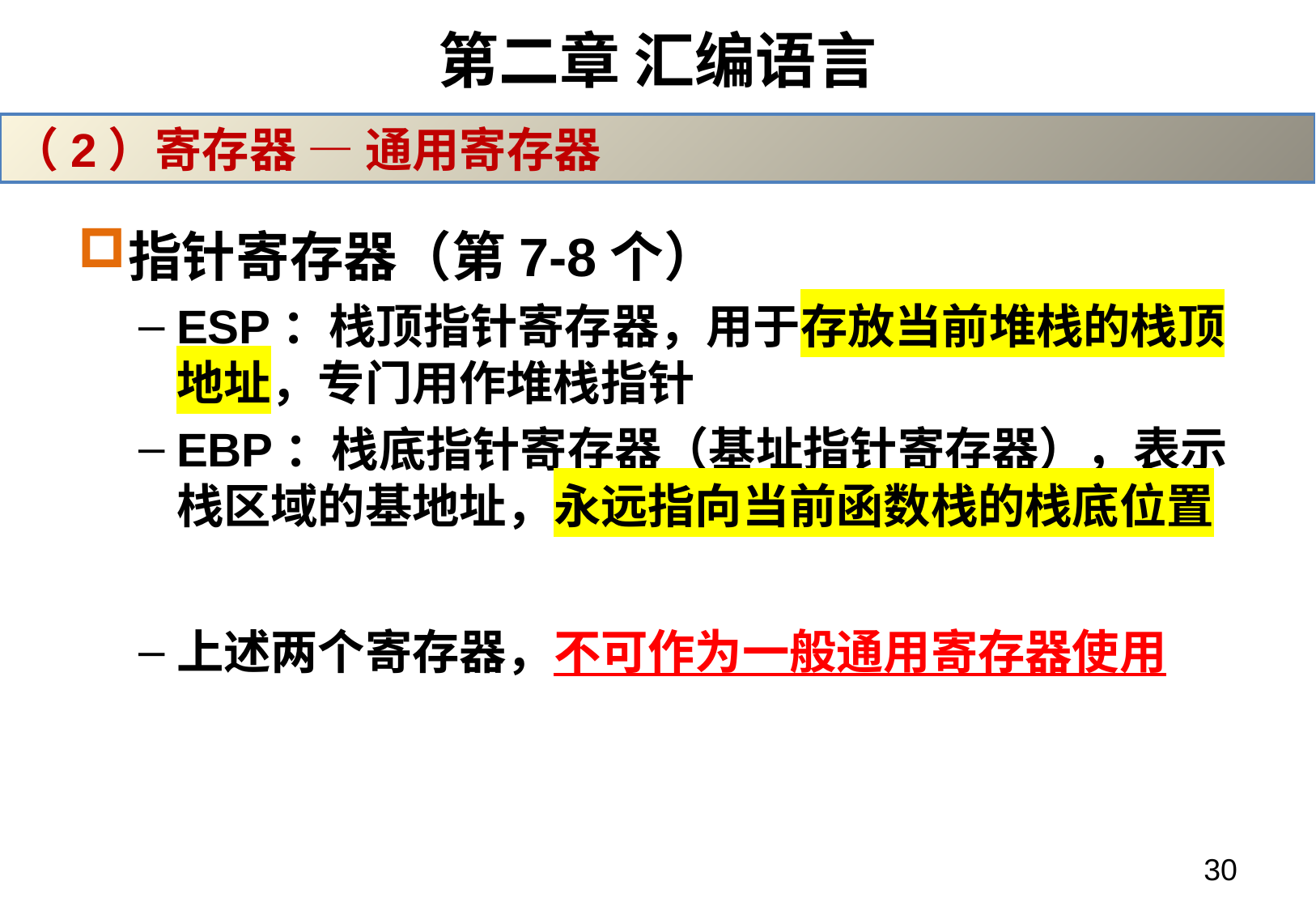

# 第二章 汇编语言
（2）寄存器 — 通用寄存器
指针寄存器（第7-8个）
ESP：栈顶指针寄存器，用于存放当前堆栈的栈顶地址，专门用作堆栈指针
EBP：栈底指针寄存器（基址指针寄存器），表示栈区域的基地址，永远指向当前函数栈的栈底位置

上述两个寄存器，不可作为一般通用寄存器使用
30